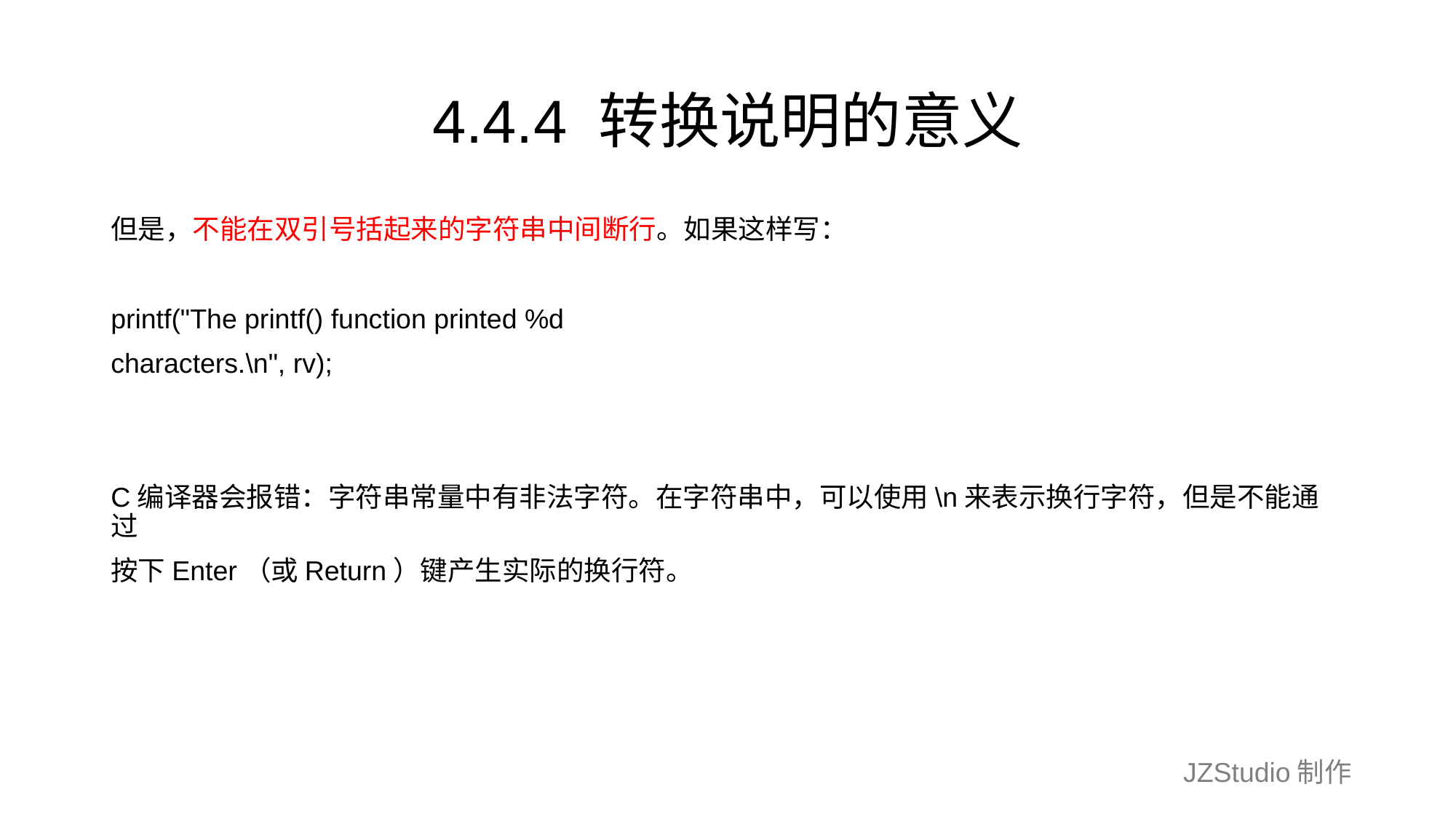

# 4.4.4 转换说明的意义
但是，不能在双引号括起来的字符串中间断行。如果这样写：

printf("The printf() function printed %d
characters.\n", rv);

C编译器会报错：字符串常量中有非法字符。在字符串中，可以使用\n来表示换行字符，但是不能通过
按下Enter（或Return）键产生实际的换行符。